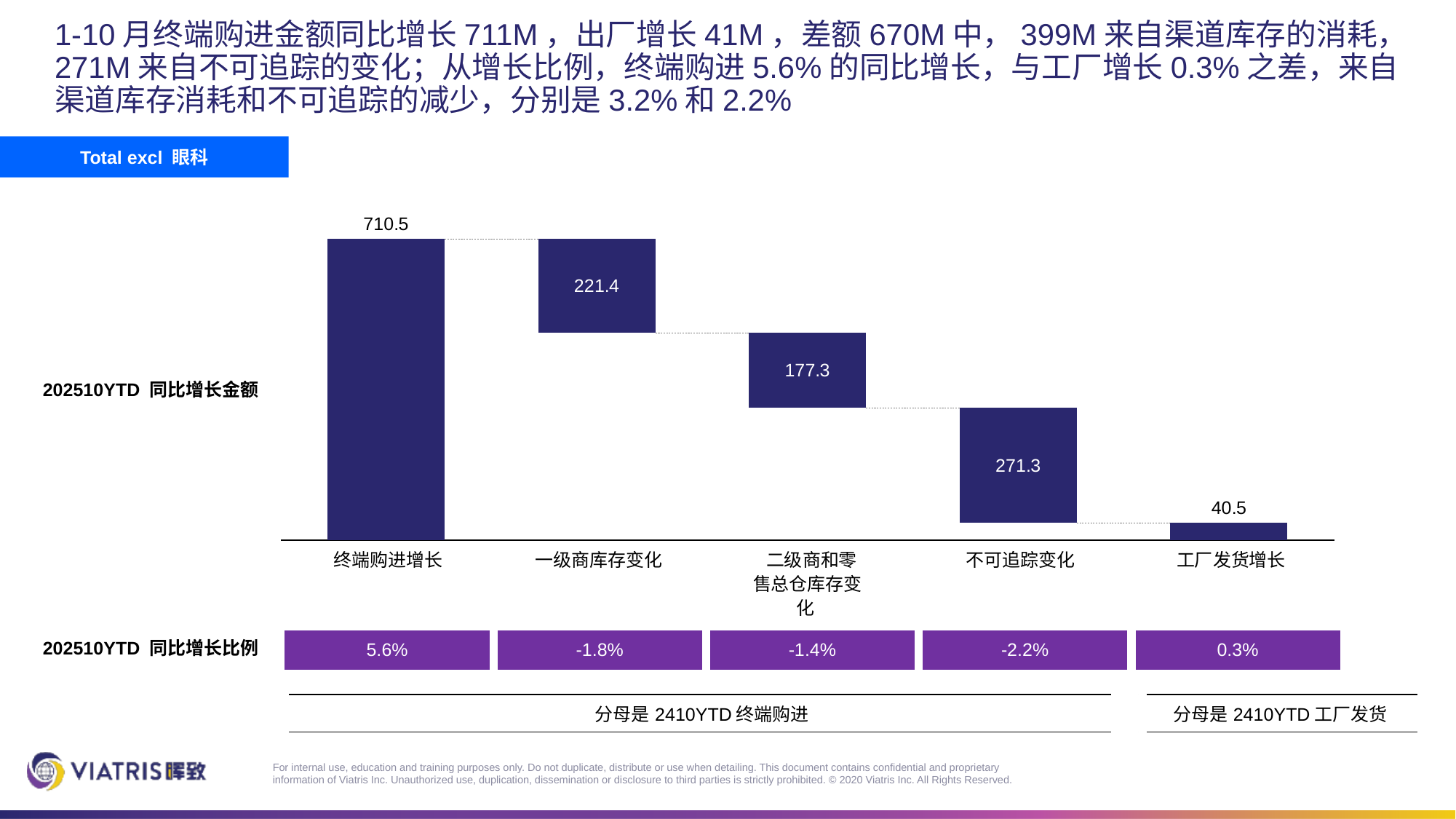

# 1-10月终端购进金额同比增长711M，出厂增长41M，差额670M中，399M来自渠道库存的消耗，271M来自不可追踪的变化；从增长比例，终端购进5.6%的同比增长，与工厂增长0.3%之差，来自渠道库存消耗和不可追踪的减少，分别是3.2%和2.2%
Total excl 眼科

### Chart

| Category |  |  |
|---|---|---|
202510YTD 同比增长金额
 终端购进增长
 一级商库存变化
 二级商和零售总仓库存变化
 不可追踪变化
 工厂发货增长
| 5.6% | -1.8% | -1.4% | -2.2% | 0.3% |
| --- | --- | --- | --- | --- |
202510YTD 同比增长比例
| 分母是2410YTD终端购进 |
| --- |
| 分母是2410YTD工厂发货 |
| --- |